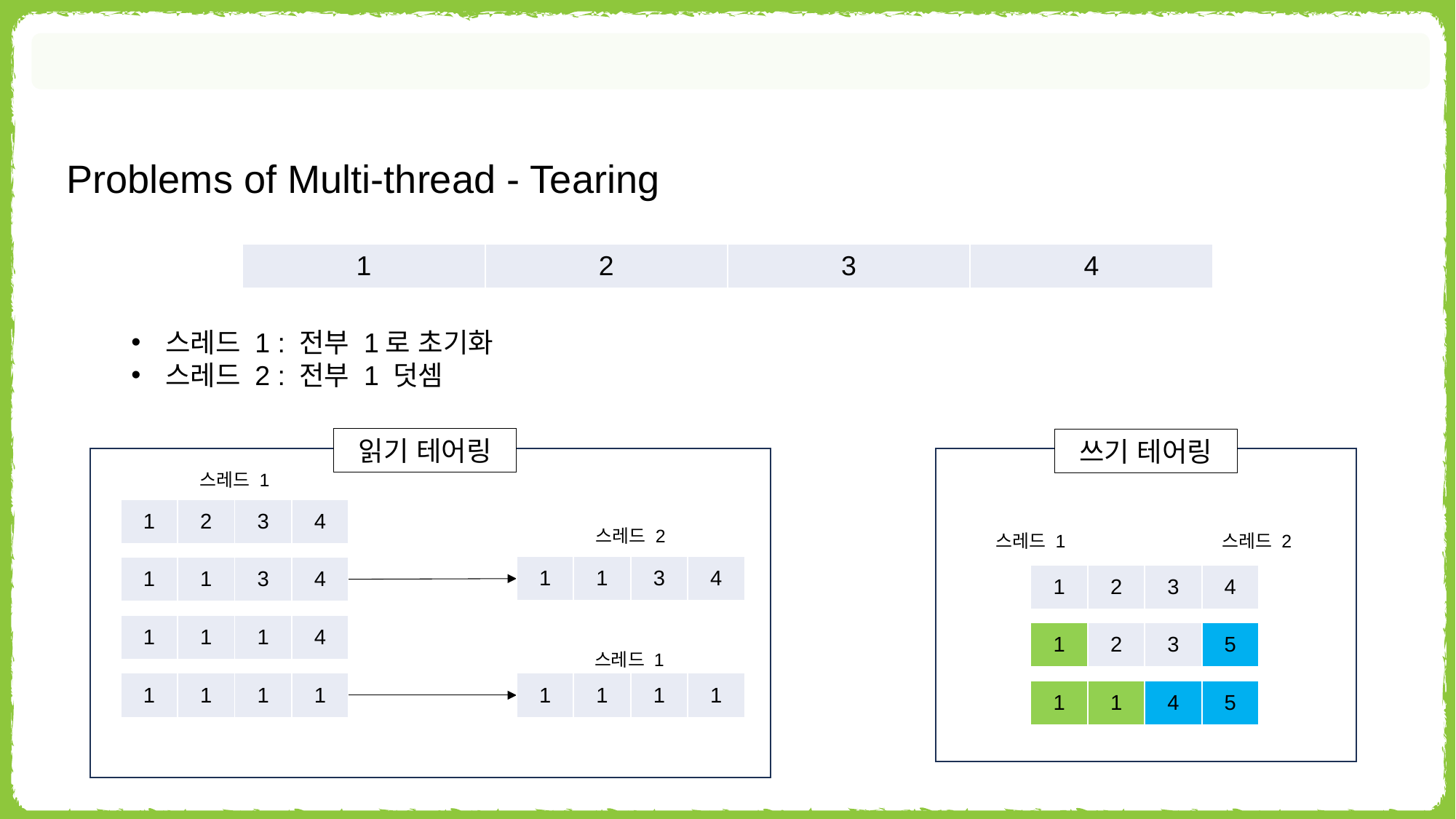

Problems of Multi-thread - Tearing
| 1 | 2 | 3 | 4 |
| --- | --- | --- | --- |
스레드 1 : 전부 1로 초기화
스레드 2 : 전부 1 덧셈
읽기 테어링
쓰기 테어링

스레드 1
| 1 | 2 | 3 | 4 |
| --- | --- | --- | --- |
스레드 2
스레드 1
스레드 2
| 1 | 1 | 3 | 4 |
| --- | --- | --- | --- |
| 1 | 1 | 3 | 4 |
| --- | --- | --- | --- |
| 1 | 2 | 3 | 4 |
| --- | --- | --- | --- |
| 1 | 1 | 1 | 4 |
| --- | --- | --- | --- |
| 1 | 2 | 3 | 5 |
| --- | --- | --- | --- |
스레드 1
| 1 | 1 | 1 | 1 |
| --- | --- | --- | --- |
| 1 | 1 | 1 | 1 |
| --- | --- | --- | --- |
| 1 | 1 | 4 | 5 |
| --- | --- | --- | --- |